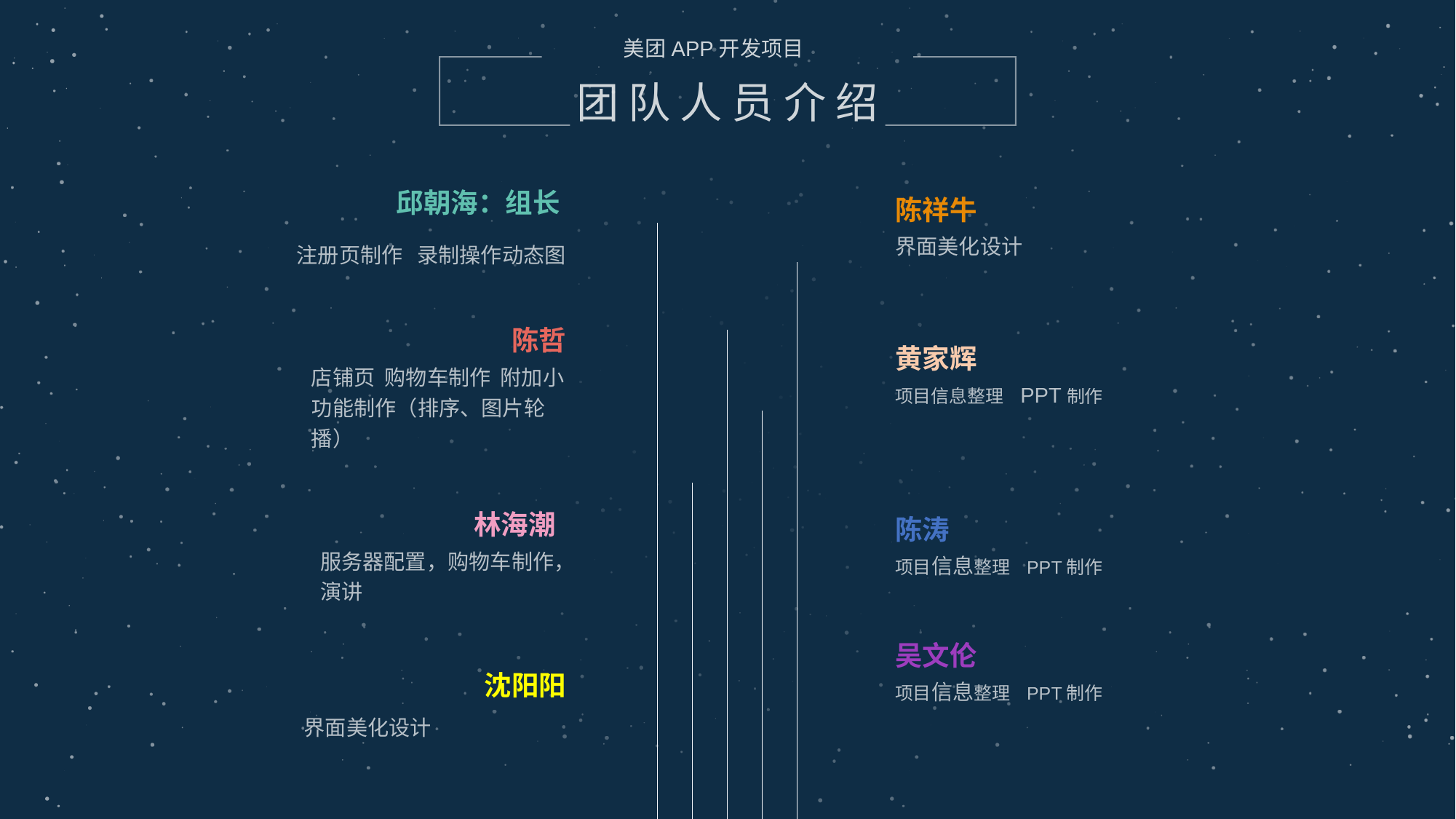

美团APP开发项目

团 队 人 员 介 绍
邱朝海：组长
注册页制作   录制操作动态图
陈祥牛
界面美化设计
陈哲
店铺页  购物车制作  附加小功能制作（排序、图片轮播）
黄家辉
项目信息整理   PPT制作
林海潮
服务器配置，购物车制作，演讲
陈涛
项目信息整理   PPT制作
吴文伦
项目信息整理   PPT制作
沈阳阳
界面美化设计